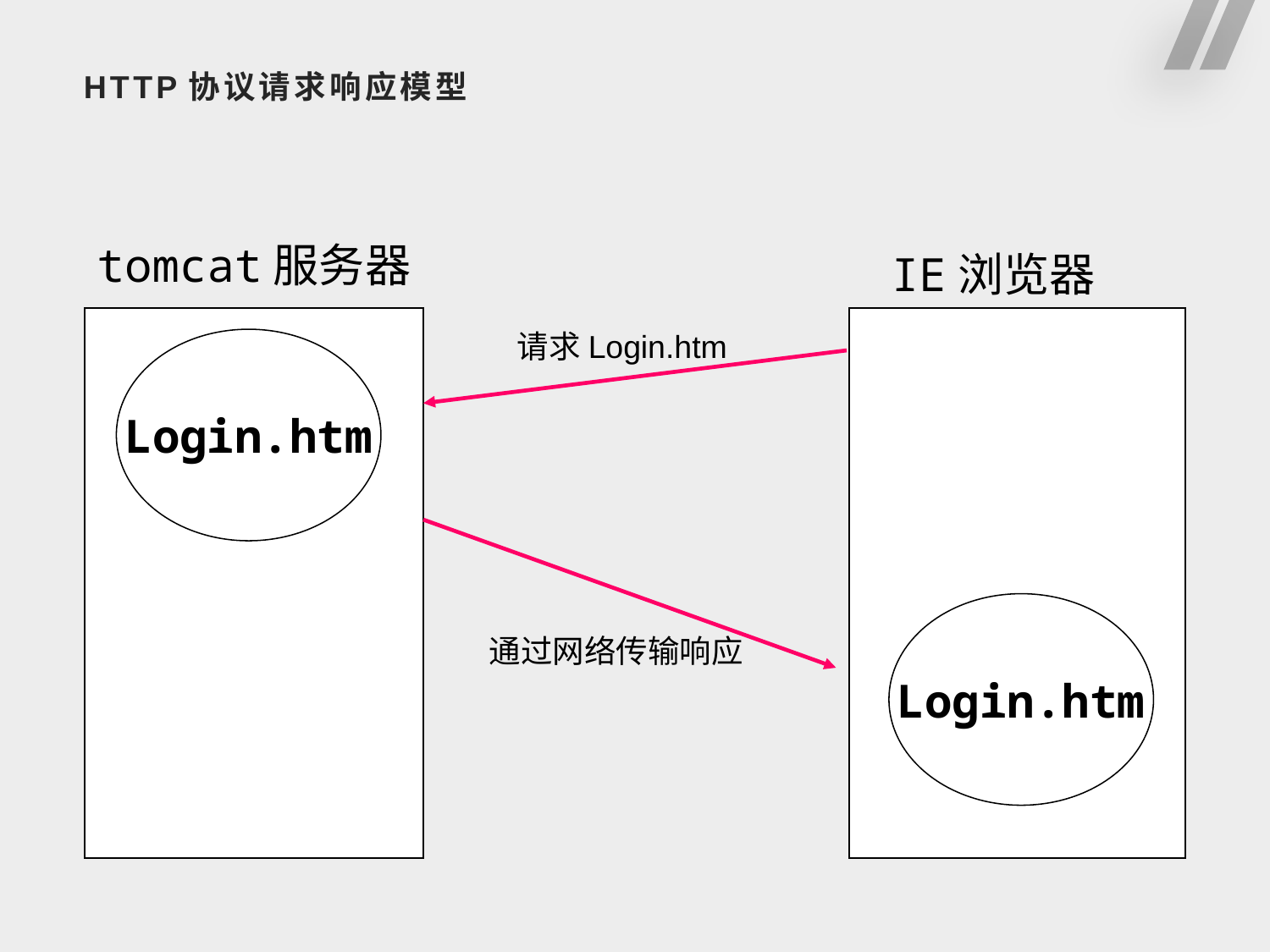

# HTTP协议请求响应模型

tomcat服务器
IE浏览器

请求Login.htm
Login.htm

Login.htm
通过网络传输响应